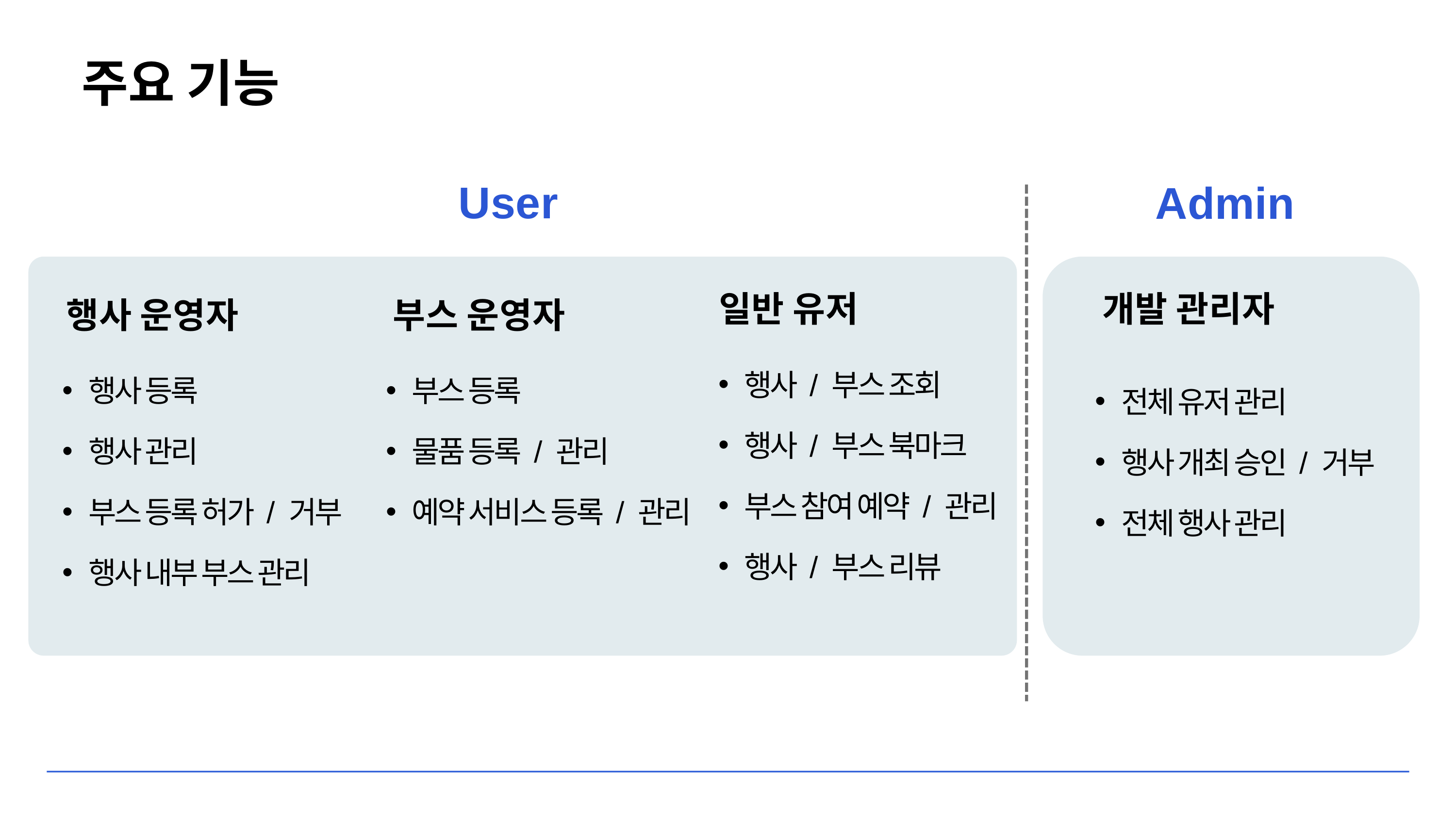

주요 기능

User
Admin

일반 유저
개발 관리자
행사 운영자
부스 운영자
행사 / 부스 조회
행사 / 부스 북마크
부스 참여 예약 / 관리
행사 / 부스 리뷰
행사 등록
행사 관리
부스 등록 허가 / 거부
행사 내부 부스 관리
부스 등록
물품 등록 / 관리
예약 서비스 등록 / 관리
전체 유저 관리
행사 개최 승인 / 거부
전체 행사 관리